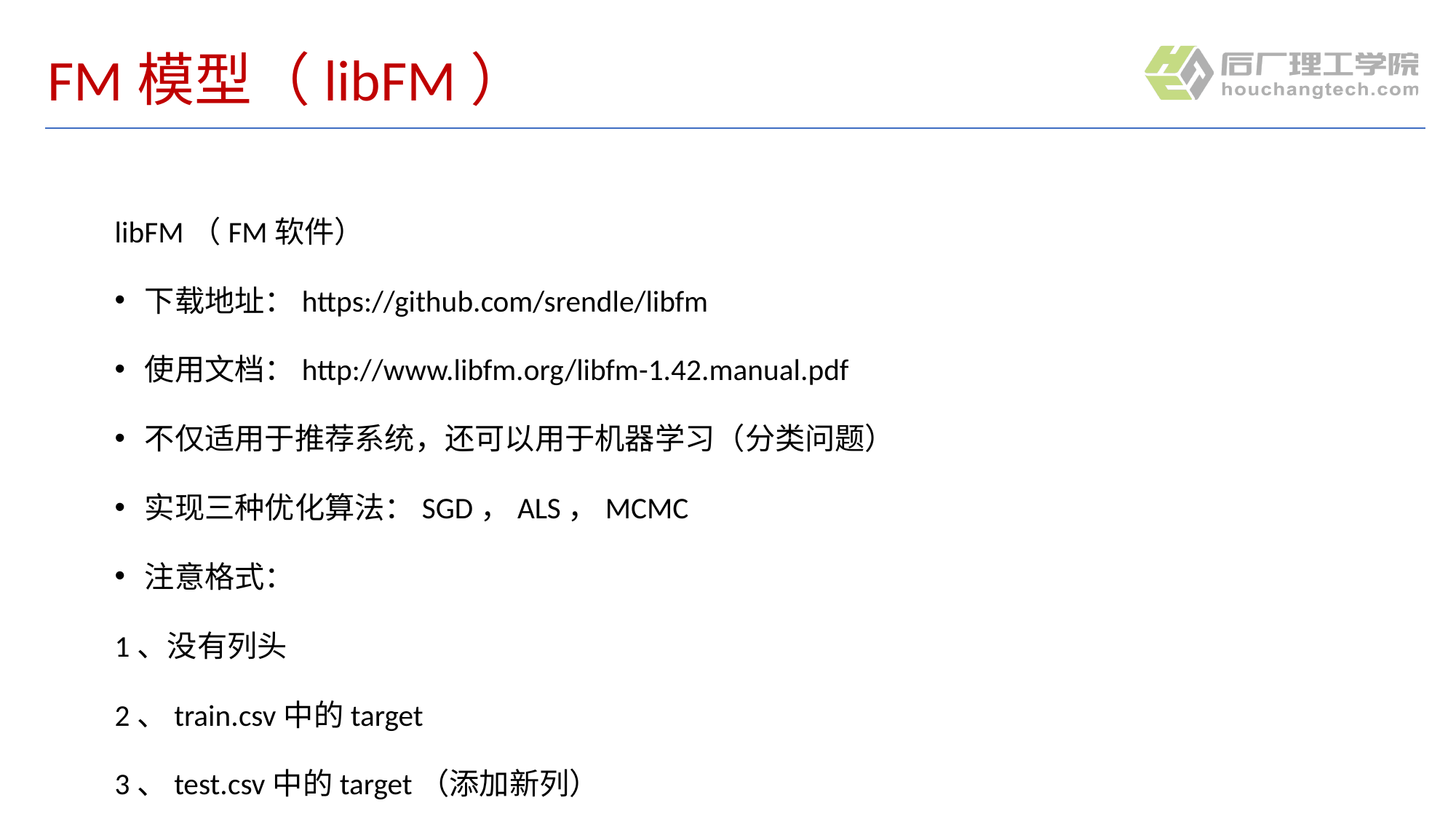

# FM模型（libFM）
libFM（FM软件）
下载地址：https://github.com/srendle/libfm
使用文档：http://www.libfm.org/libfm-1.42.manual.pdf
不仅适用于推荐系统，还可以用于机器学习（分类问题）
实现三种优化算法：SGD，ALS，MCMC
注意格式：
1、没有列头
2、train.csv中的target
3、test.csv中的target（添加新列）